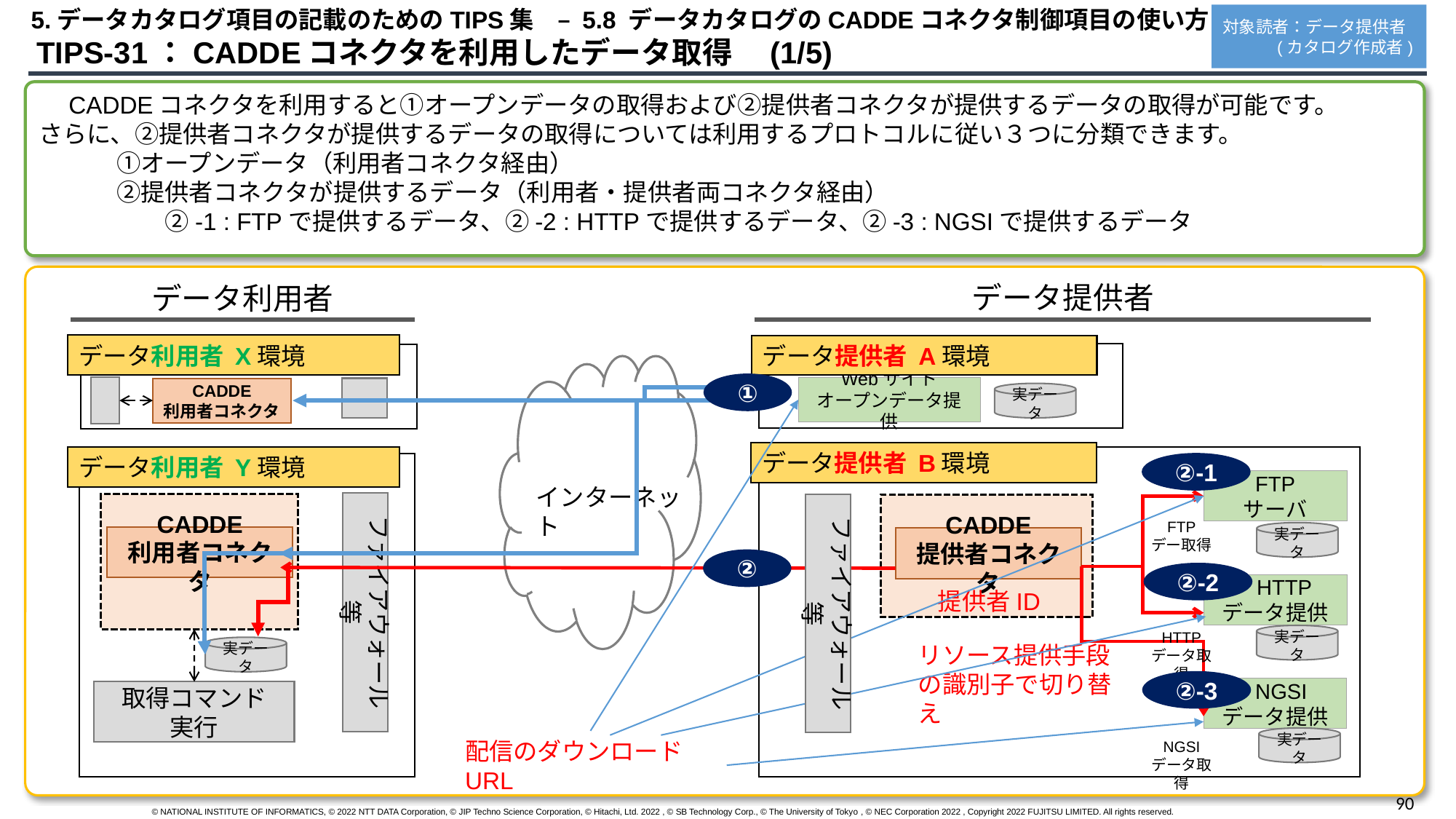

5.データカタログ項目の記載のためのTIPS集　– 5.8 データカタログのCADDEコネクタ制御項目の使い方
対象読者：データ提供者
           (カタログ作成者)
 TIPS-31：CADDEコネクタを利用したデータ取得　(1/5)
　CADDEコネクタを利用すると①オープンデータの取得および②提供者コネクタが提供するデータの取得が可能です。
さらに、②提供者コネクタが提供するデータの取得については利用するプロトコルに従い３つに分類できます。
　　　 ①オープンデータ（利用者コネクタ経由）
　　　 ②提供者コネクタが提供するデータ（利用者・提供者両コネクタ経由）
　　　　　 ②-1 : FTPで提供するデータ、②-2 : HTTPで提供するデータ、②-3 : NGSIで提供するデータ

データ提供者
データ利用者
データ利用者 X環境
データ提供者 A環境

①

Webサイト
オープンデータ提供
CADDE
利用者コネクタ

実データ
データ提供者 B環境
データ利用者 Y環境

②-1
FTP
サーバ
インターネット

ファイアウォール等

ファイアウォール等

FTP
デー取得
実データ
CADDE
利用者コネクタ
CADDE
提供者コネクタ
②
②-2
   HTTP
データ提供
提供者ID
HTTP
データ取得
実データ
リソース提供手段の識別子で切り替え
実データ
②-3
  NGSI
データ提供
取得コマンド
実行
実データ
配信のダウンロードURL
NGSI
データ取得